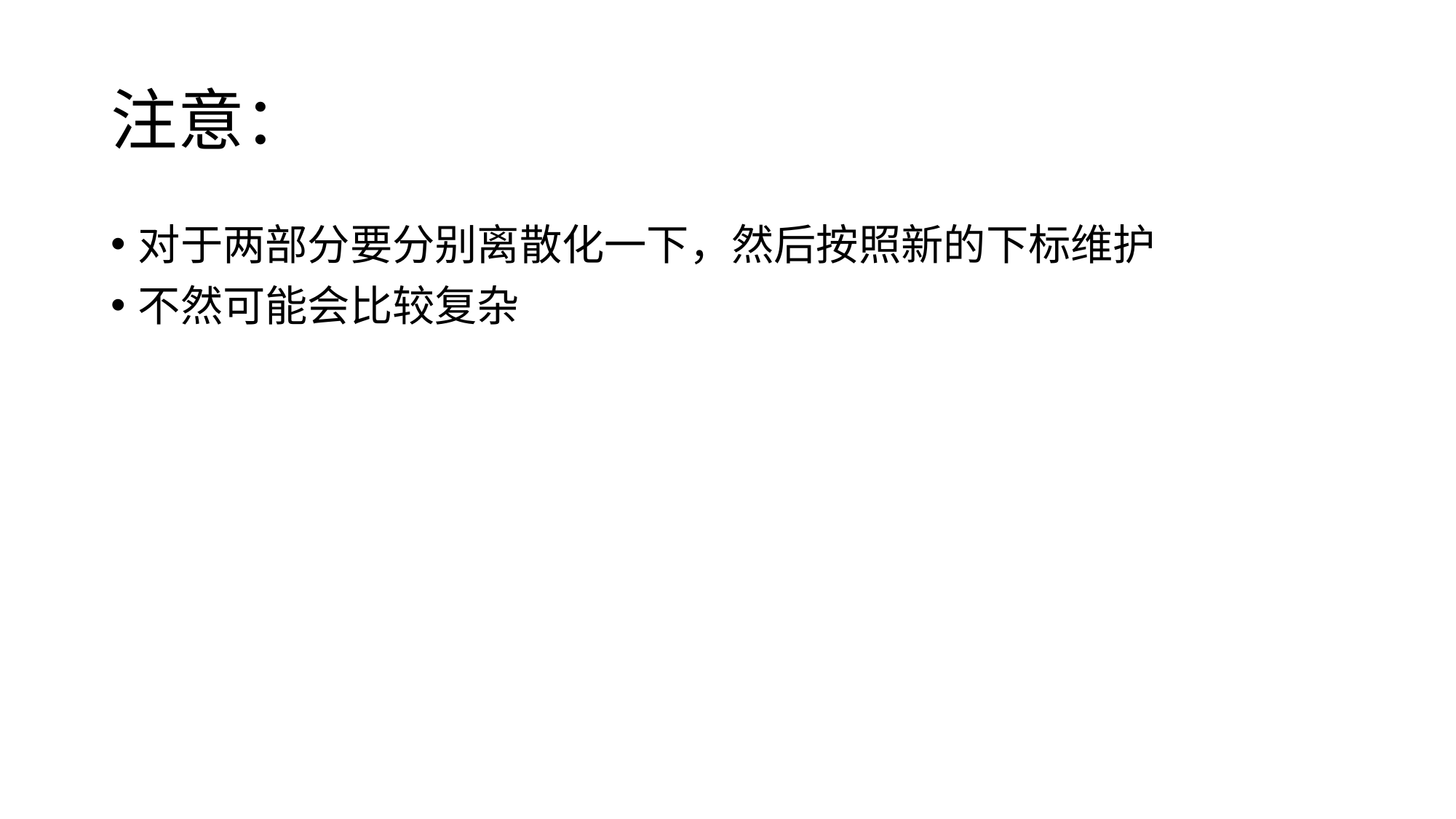

# 注意：
对于两部分要分别离散化一下，然后按照新的下标维护
不然可能会比较复杂